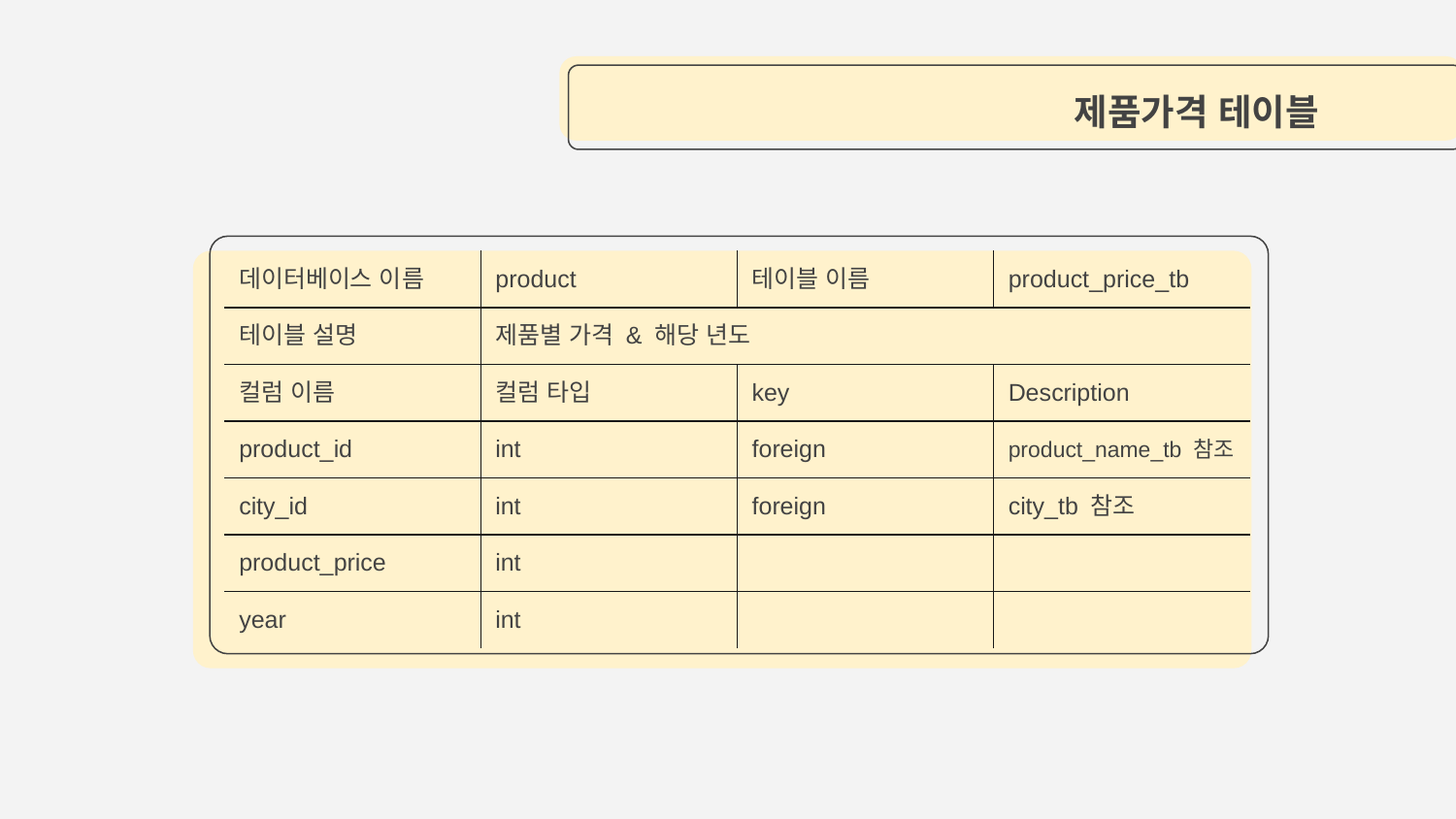

# 제품가격 테이블

| 데이터베이스 이름 | product | 테이블 이름 | product\_price\_tb |
| --- | --- | --- | --- |
| 테이블 설명 | 제품별 가격 & 해당 년도 |  |  |
| 컬럼 이름 | 컬럼 타입 | key | Description |
| product\_id | int | foreign | product\_name\_tb 참조 |
| city\_id | int | foreign | city\_tb 참조 |
| product\_price | int |  |  |
| year | int |  |  |